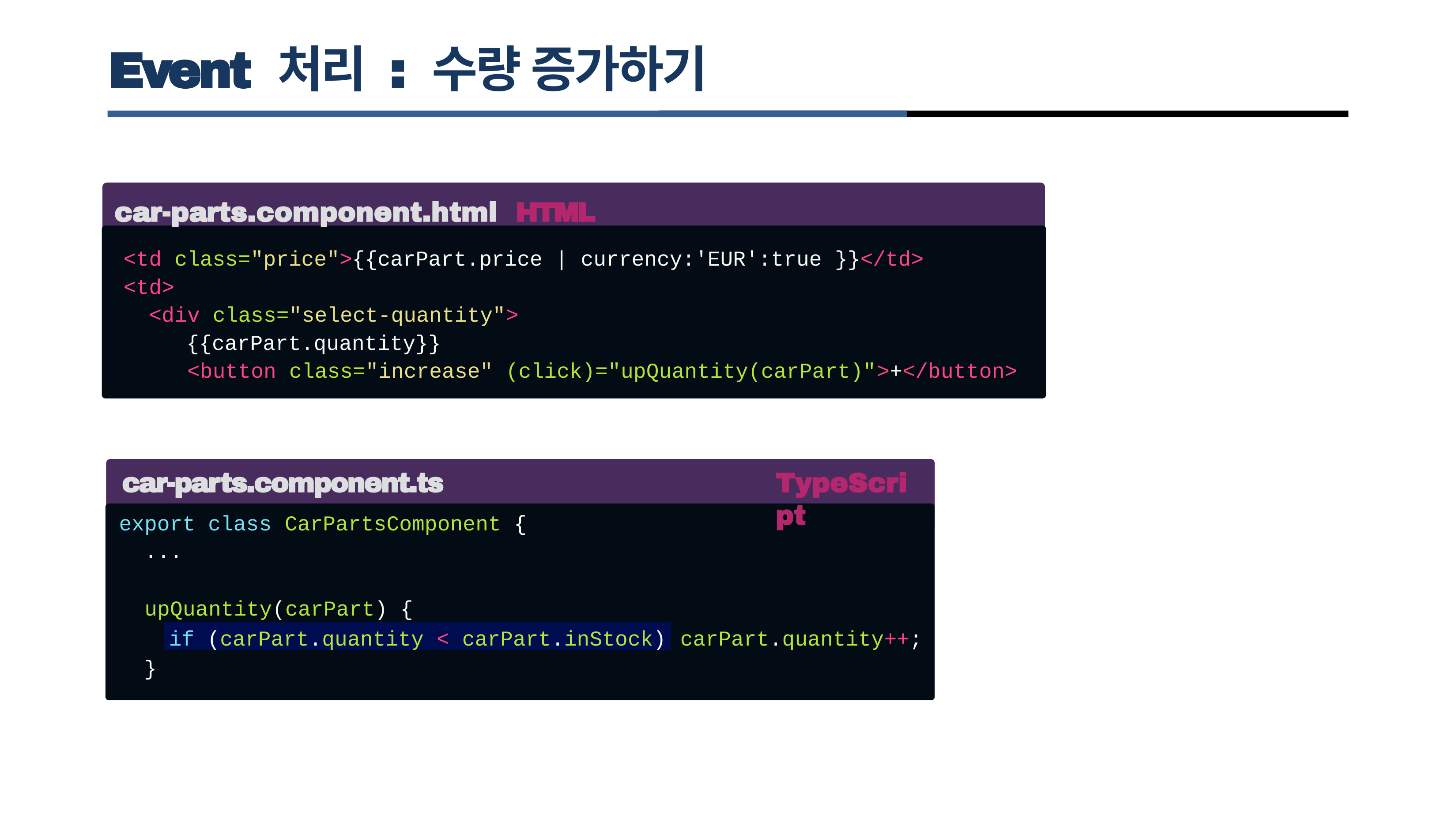

# Event 처리 : 수량 증가하기

car-parts.component.html	HTML
<td class="price">{{carPart.price | currency:'EUR':true }}</td>
<td>
<div class="select-quantity">
{{carPart.quantity}}
<button class="increase" (click)="upQuantity(carPart)">+</button>

car-parts.component.ts
export class CarPartsComponent {
...

upQuantity(carPart) {
TypeScript

if (carPart.quantity < carPart.inStock)
carPart.quantity++;
}